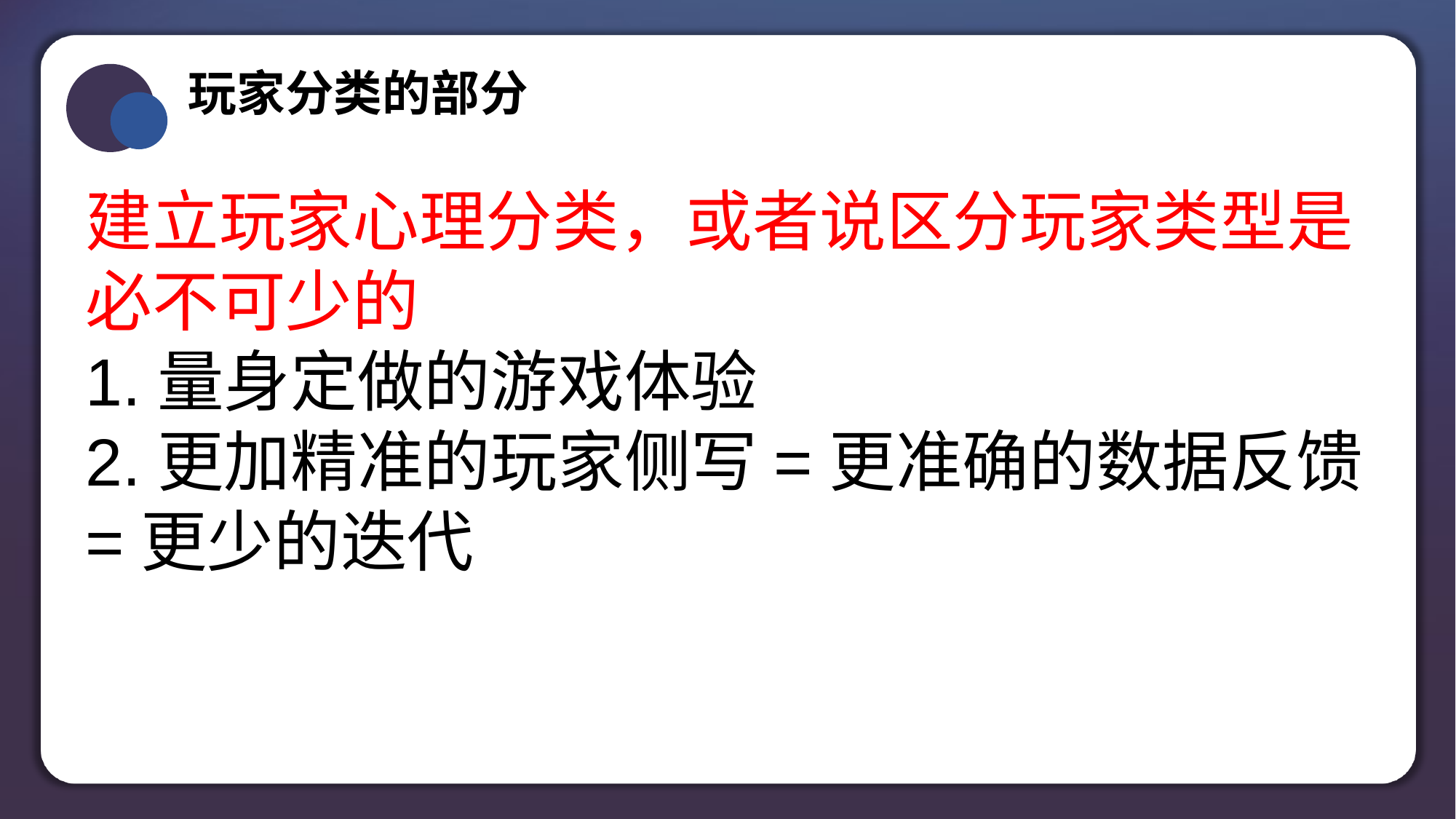

玩家分类的部分

建立玩家心理分类，或者说区分玩家类型是必不可少的
1.量身定做的游戏体验
2.更加精准的玩家侧写=更准确的数据反馈=更少的迭代